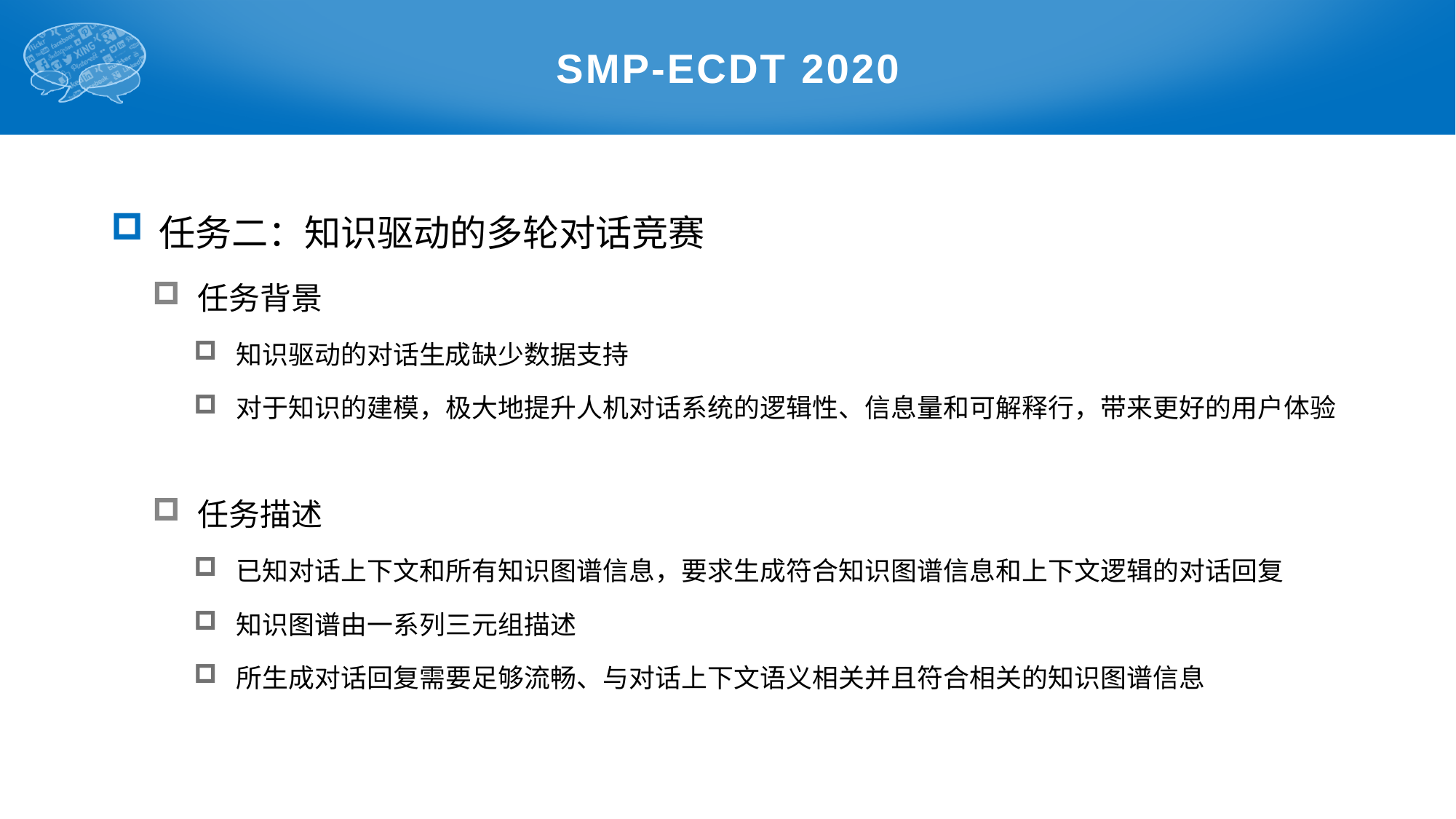

# SMP-ECDT 2020
 任务二：知识驱动的多轮对话竞赛
 任务背景
 知识驱动的对话生成缺少数据支持
 对于知识的建模，极大地提升人机对话系统的逻辑性、信息量和可解释行，带来更好的用户体验

 任务描述
 已知对话上下文和所有知识图谱信息，要求生成符合知识图谱信息和上下文逻辑的对话回复
 知识图谱由一系列三元组描述
 所生成对话回复需要足够流畅、与对话上下文语义相关并且符合相关的知识图谱信息